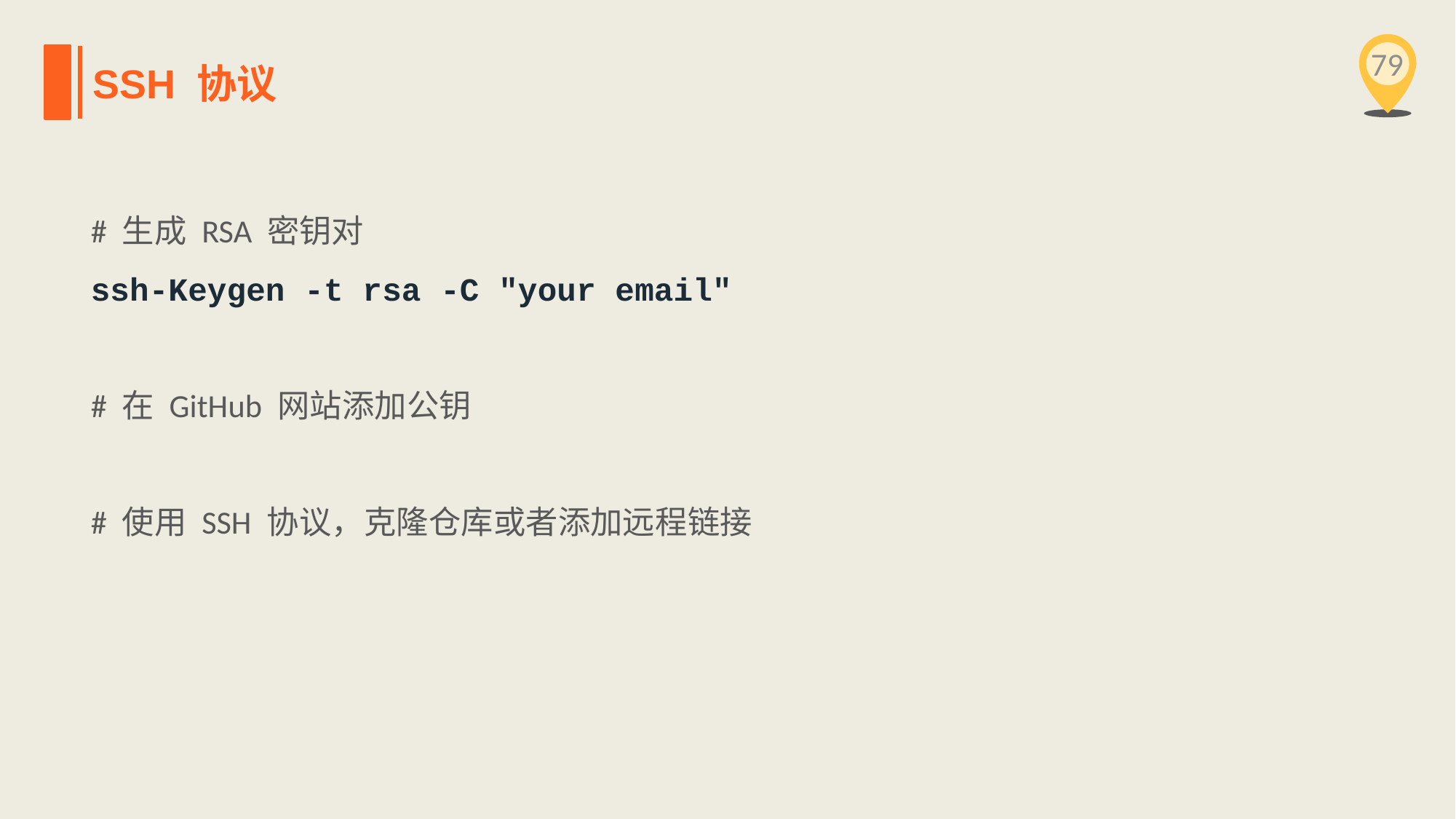

79

SSH 协议
# 生成 RSA 密钥对
ssh-Keygen -t rsa -C "your email"

# 在 GitHub 网站添加公钥

# 使用 SSH 协议，克隆仓库或者添加远程链接